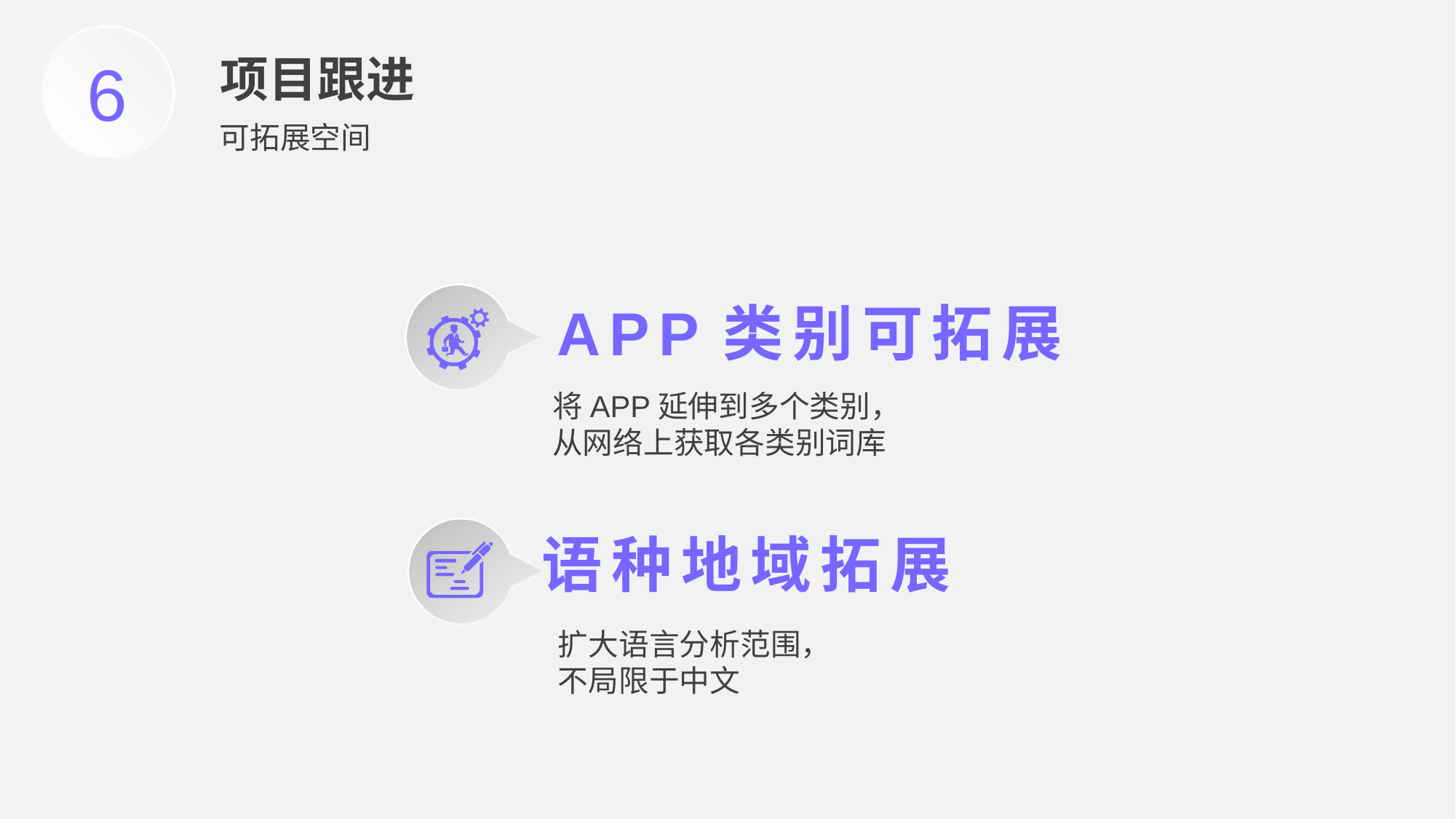

6
项目跟进
可拓展空间

APP类别可拓展
将APP延伸到多个类别，
从网络上获取各类别词库

语种地域拓展
扩大语言分析范围，
不局限于中文